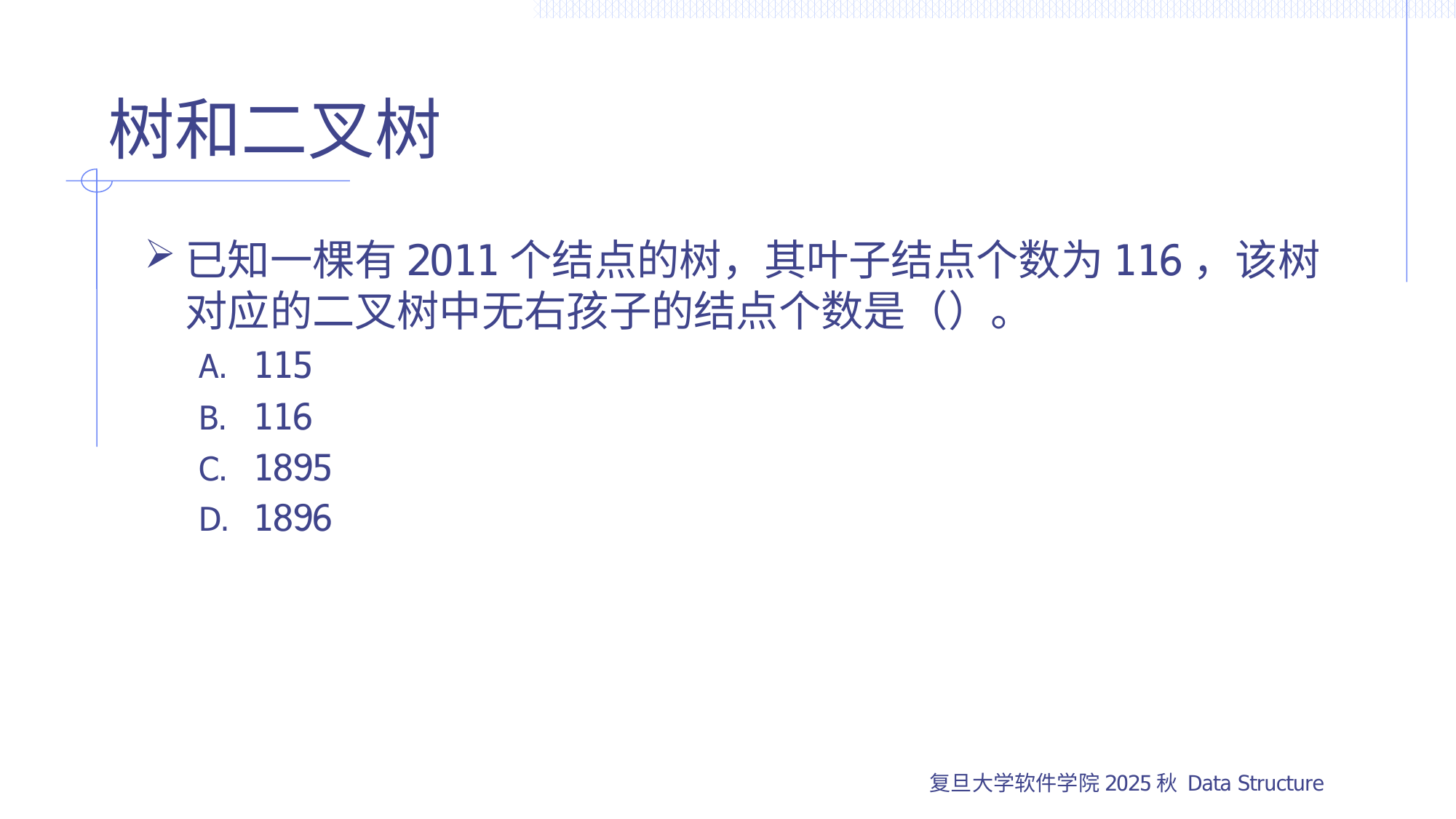

# 树和二叉树
已知一棵有2011个结点的树，其叶子结点个数为116，该树对应的二叉树中无右孩子的结点个数是（）。
115
116
1895
1896